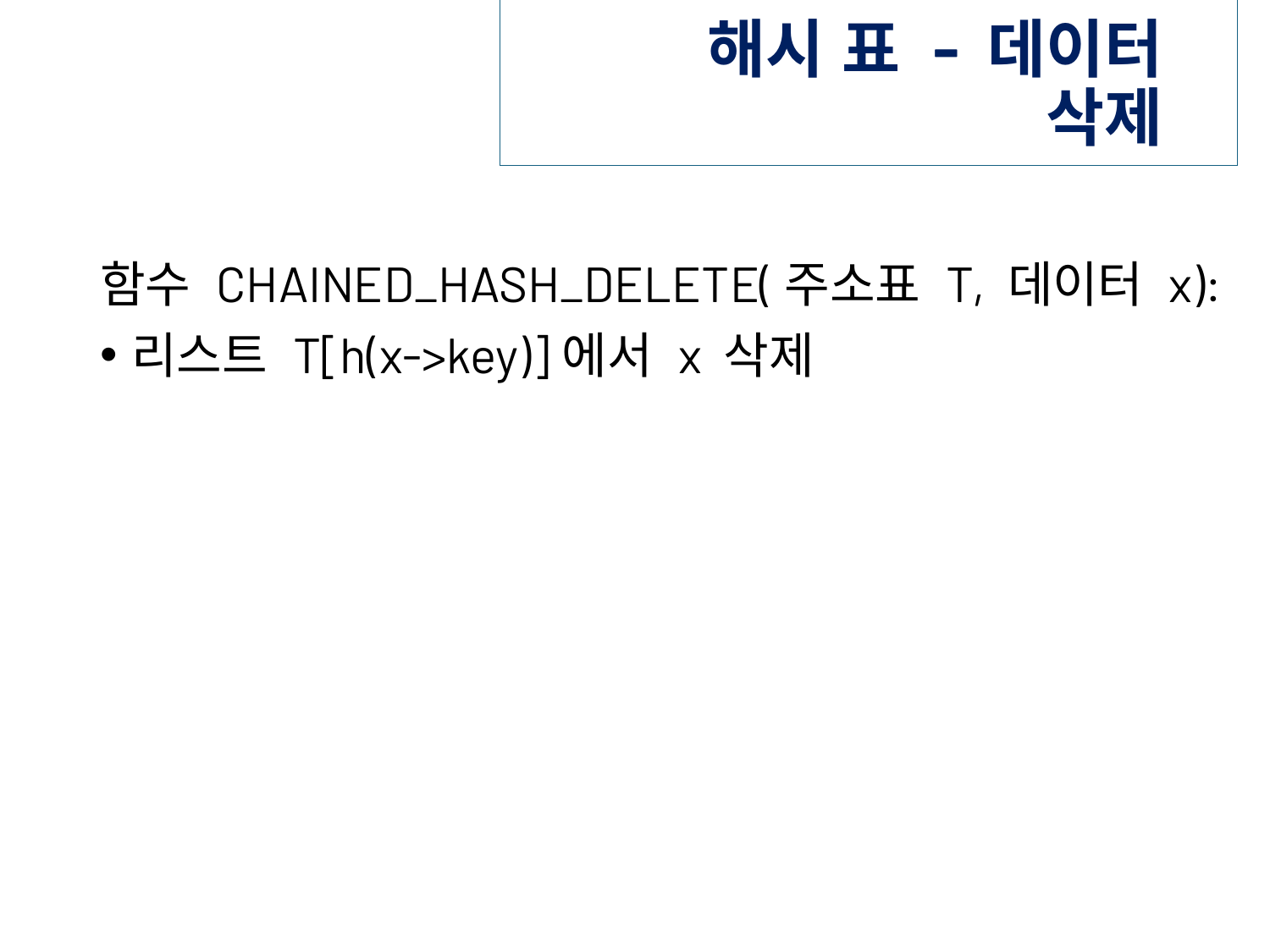

# 해시 표 - 데이터 삭제
함수 CHAINED_HASH_DELETE(주소표 T, 데이터 x):
리스트 T[h(x->key)]에서 x 삭제